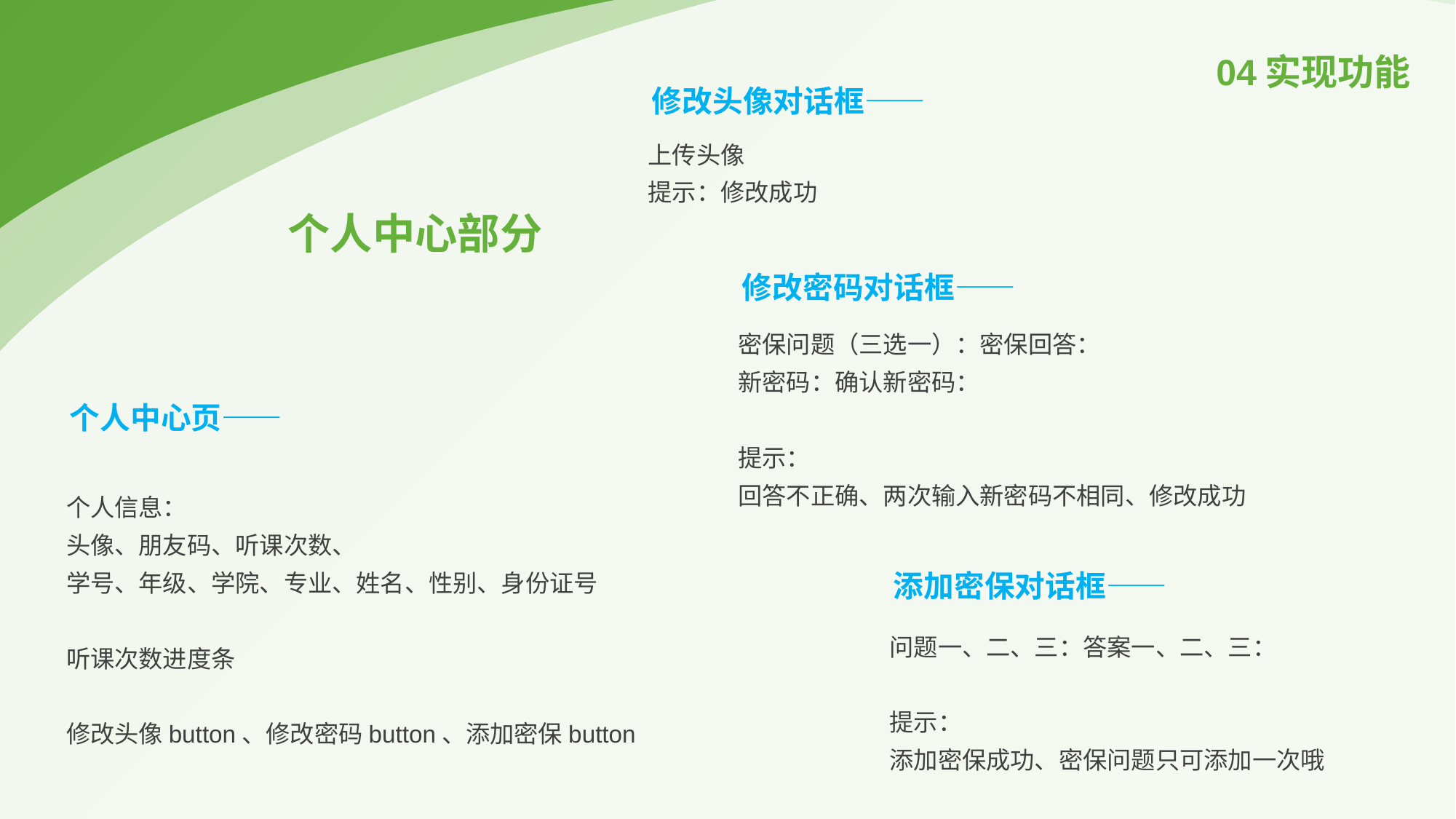

04实现功能
修改头像对话框——
上传头像
提示：修改成功
个人中心部分
修改密码对话框——
密保问题（三选一）：密保回答：
新密码：确认新密码：

提示：
回答不正确、两次输入新密码不相同、修改成功
个人中心页——
个人信息：
头像、朋友码、听课次数、
学号、年级、学院、专业、姓名、性别、身份证号

听课次数进度条

修改头像button、修改密码button、添加密保button
添加密保对话框——
问题一、二、三：答案一、二、三：

提示：
添加密保成功、密保问题只可添加一次哦